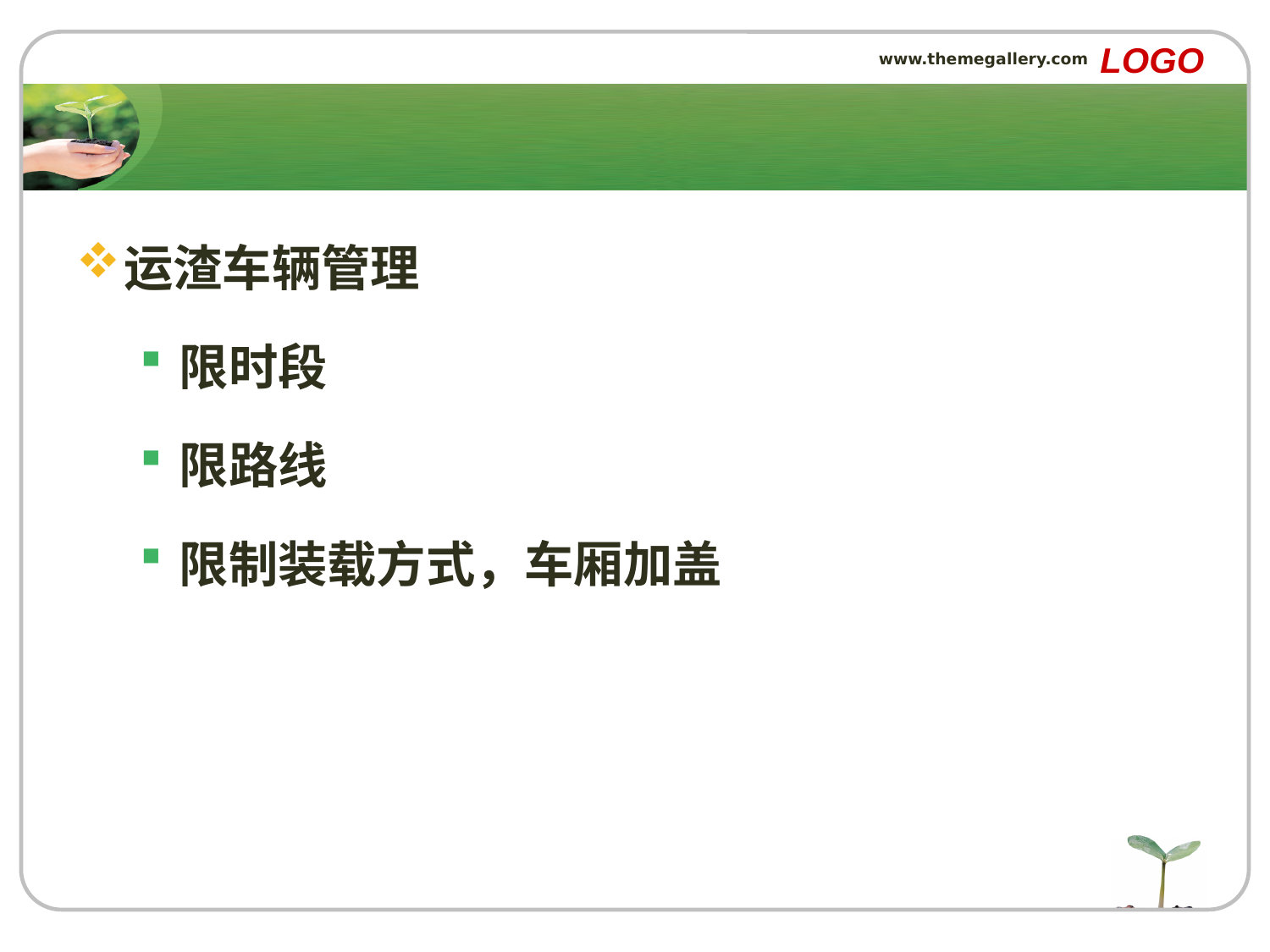

LOGO
www.themegallery.com
#
运渣车辆管理
限时段
限路线
限制装载方式，车厢加盖